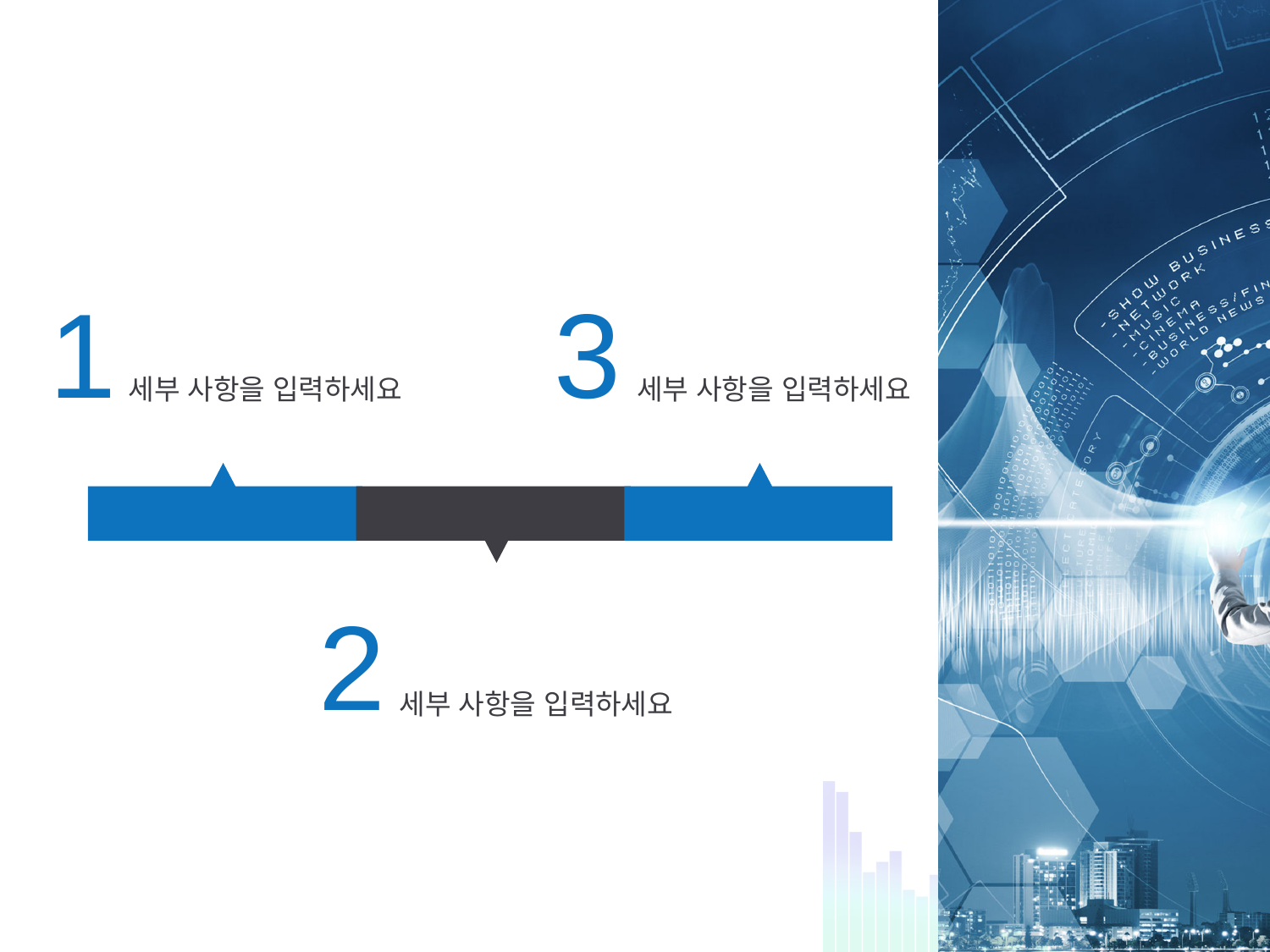

#
1
3
세부 사항을 입력하세요
세부 사항을 입력하세요

2005
2010
2015

2
세부 사항을 입력하세요